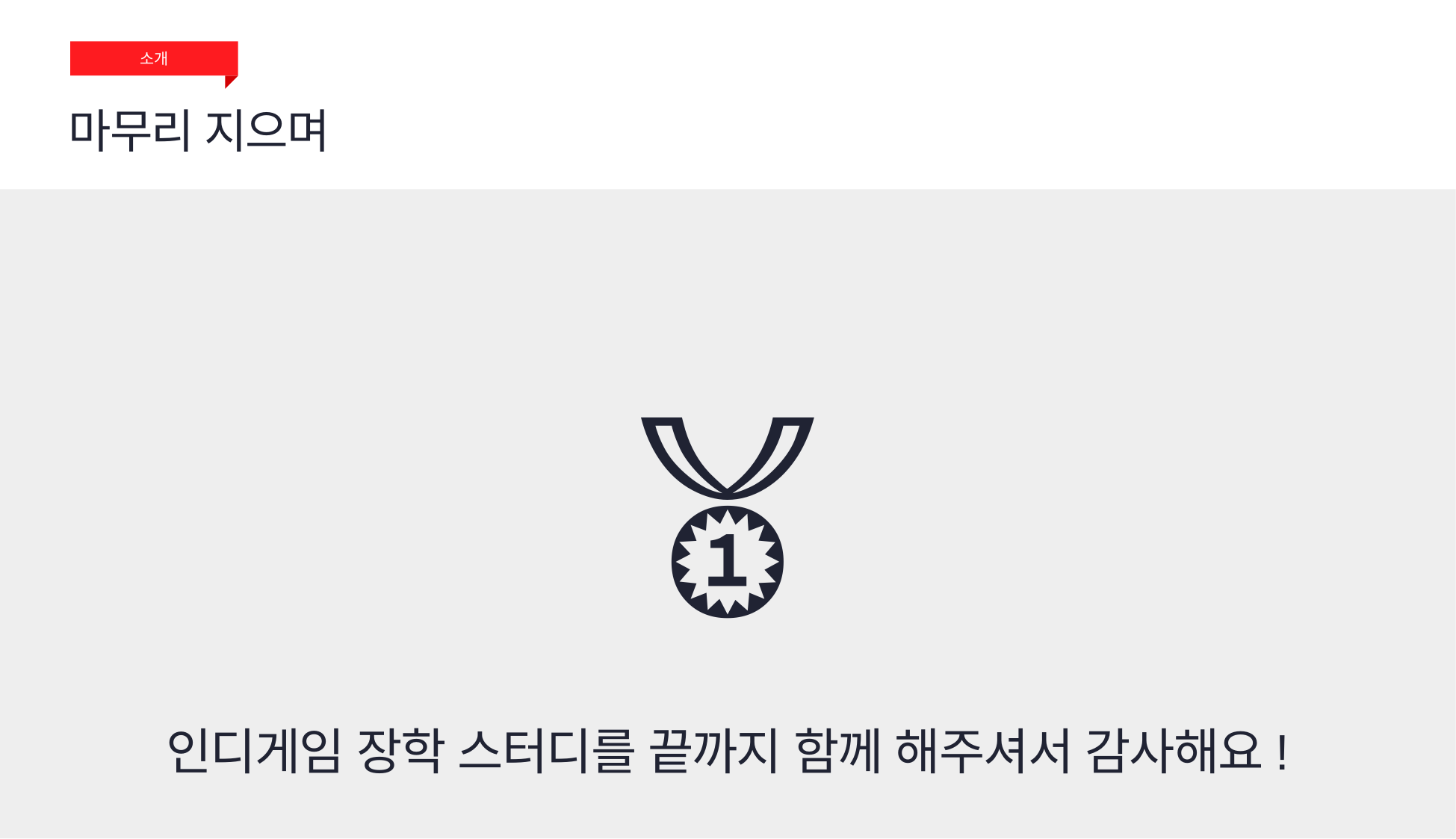

소개

마무리 지으며
🥇
인디게임 장학 스터디를 끝까지 함께 해주셔서 감사해요!